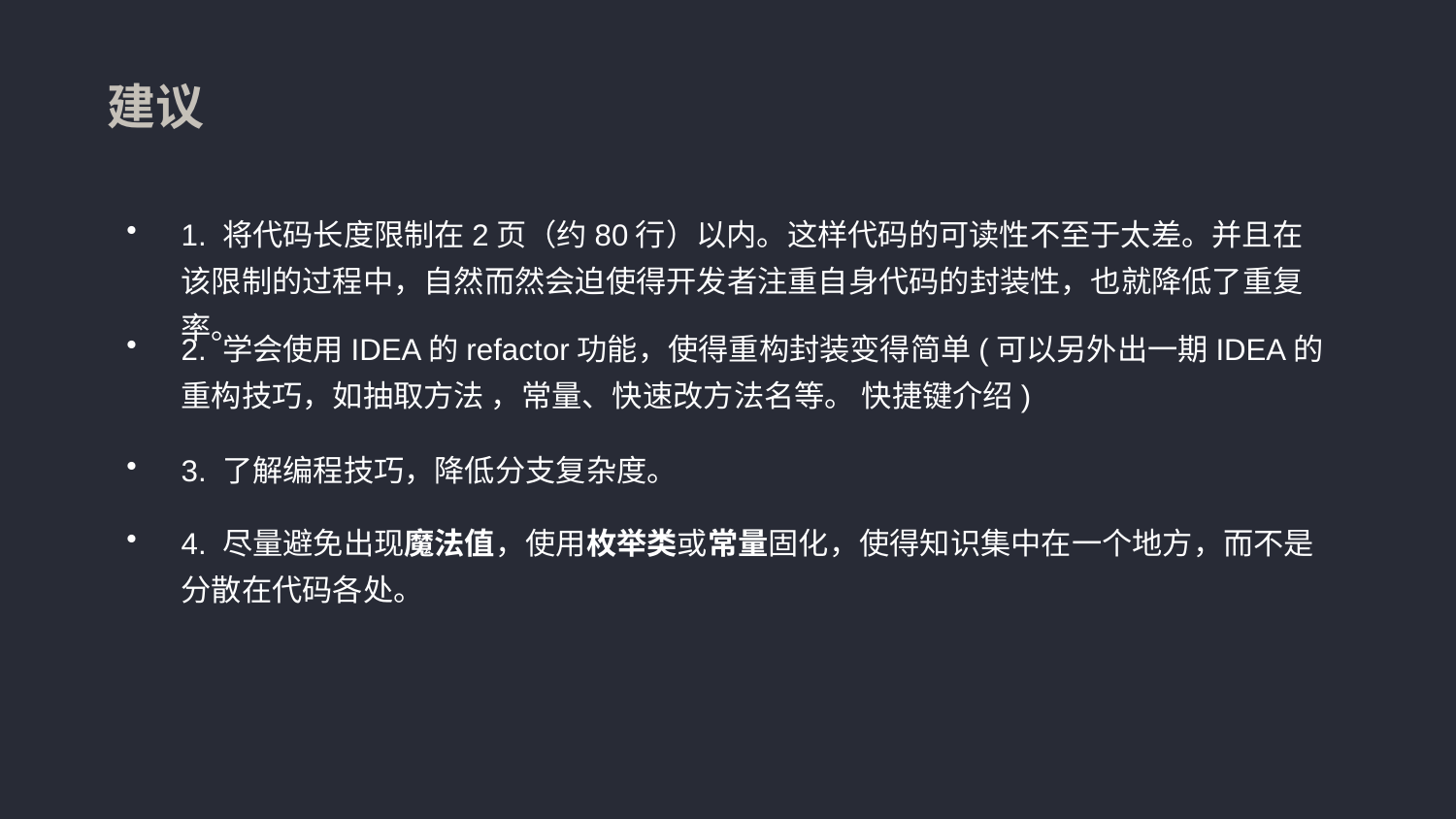

建议
1. 将代码长度限制在2页（约80行）以内。这样代码的可读性不至于太差。并且在该限制的过程中，自然而然会迫使得开发者注重自身代码的封装性，也就降低了重复率。
2. 学会使用IDEA的refactor功能，使得重构封装变得简单(可以另外出一期IDEA的重构技巧，如抽取方法 ，常量、快速改方法名等。 快捷键介绍)
3. 了解编程技巧，降低分支复杂度。
4. 尽量避免出现魔法值，使用枚举类或常量固化，使得知识集中在一个地方，而不是分散在代码各处。